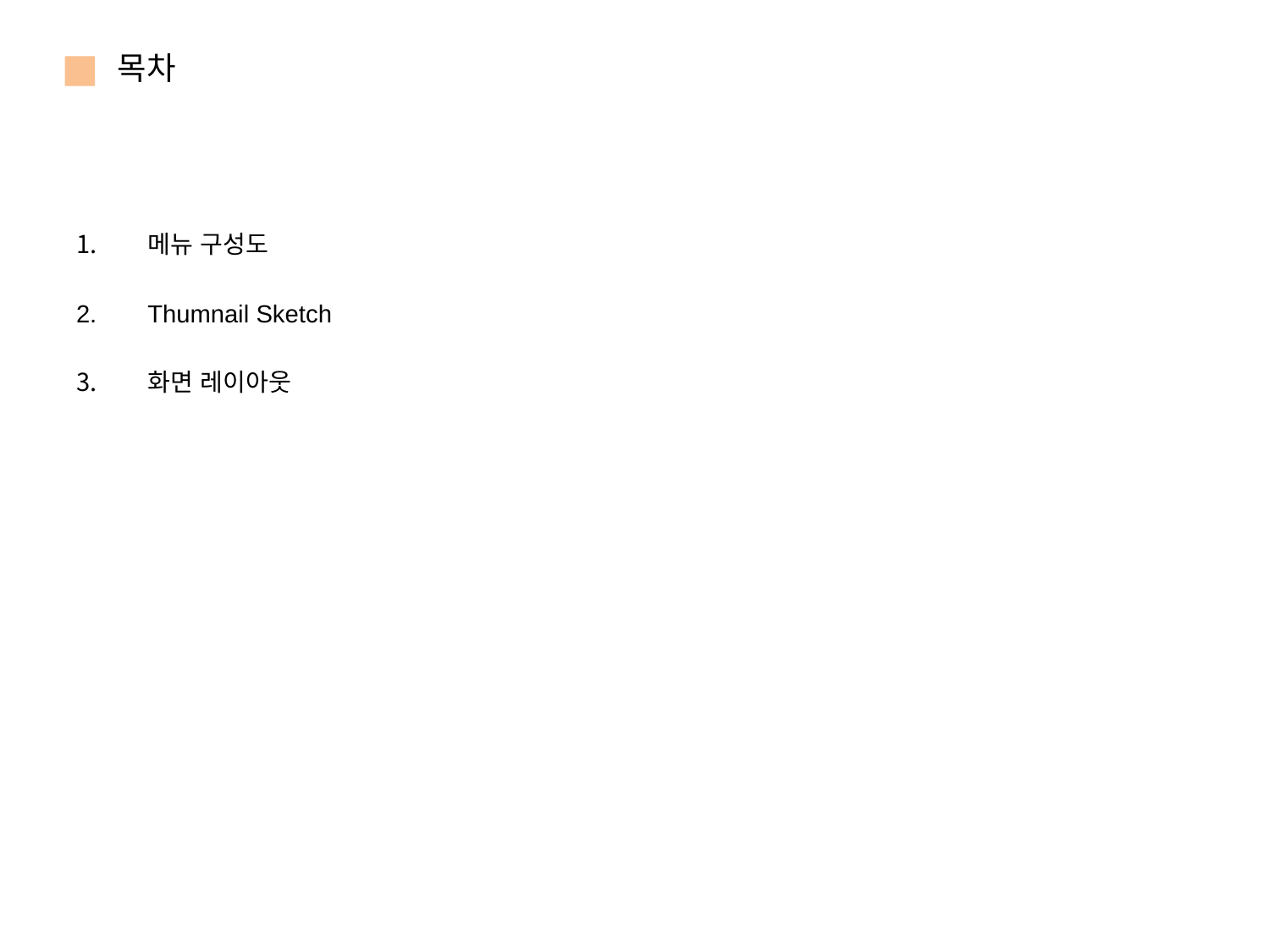

# 목차

메뉴 구성도

Thumnail Sketch

화면 레이아웃